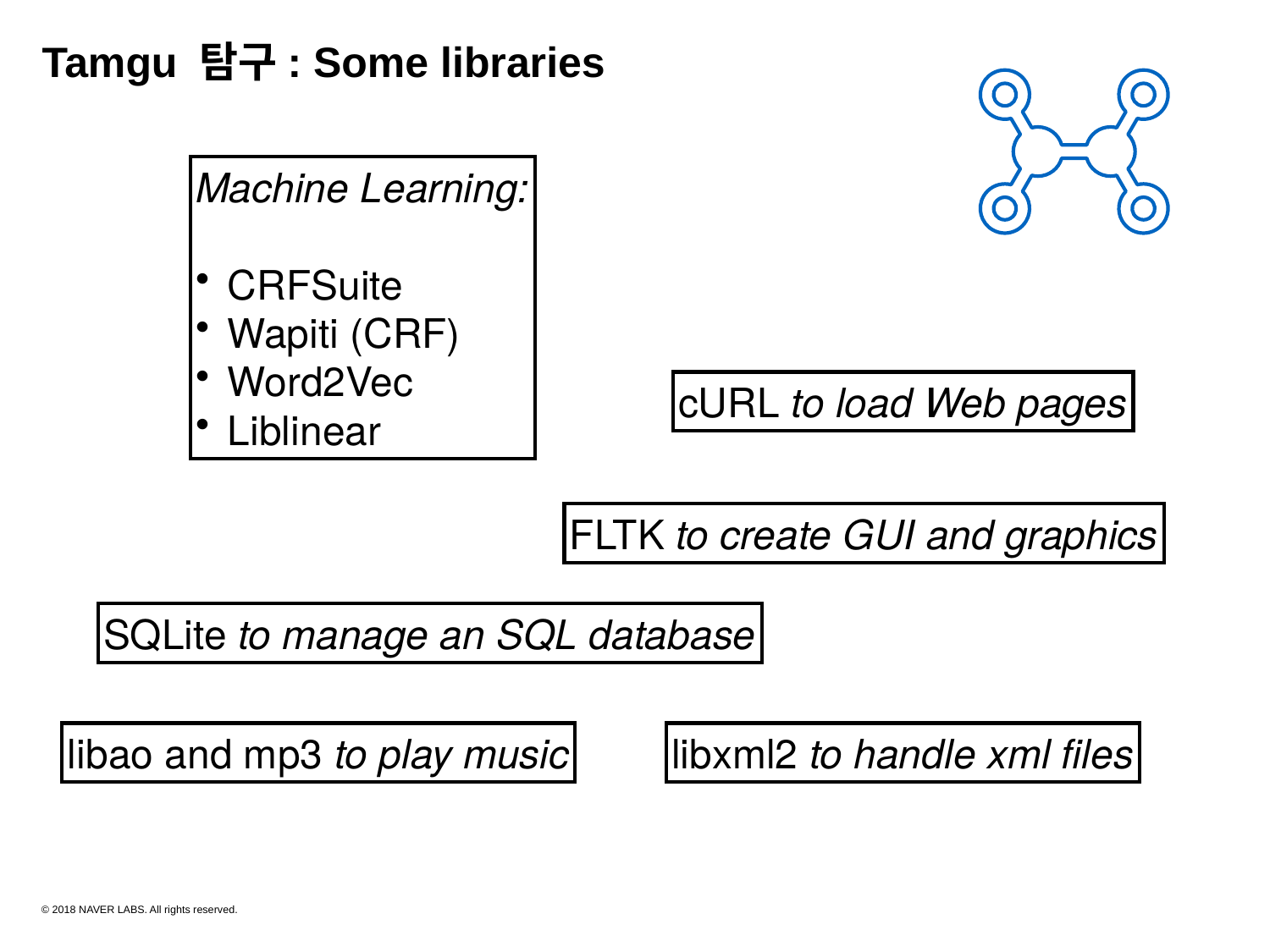

Tamgu 탐구: Some libraries

Machine Learning:

CRFSuite
Wapiti (CRF)
Word2Vec
Liblinear
cURL to load Web pages
FLTK to create GUI and graphics
SQLite to manage an SQL database
libao and mp3 to play music
libxml2 to handle xml files